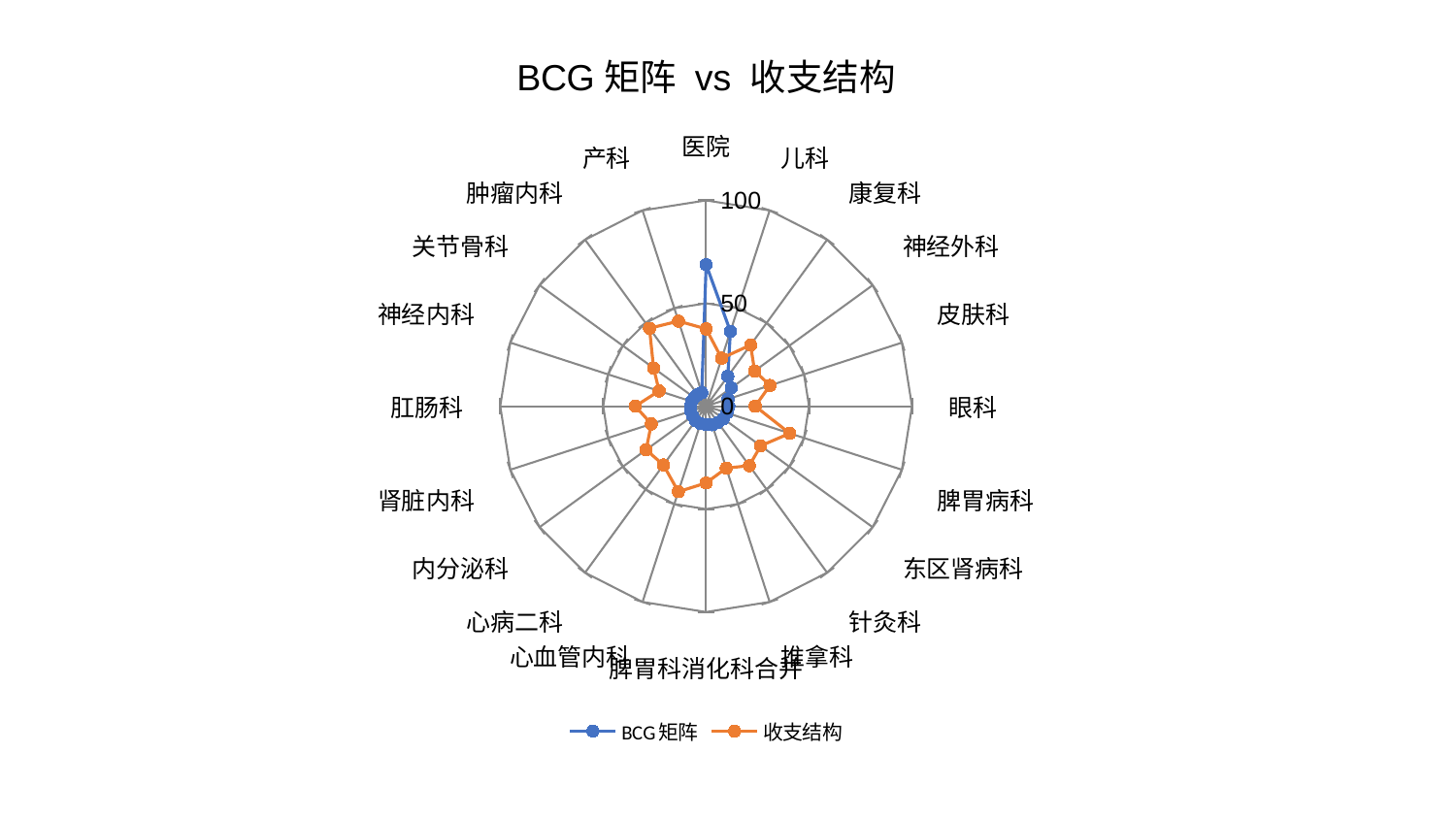

### Chart: BCG矩阵 vs 收支结构

| Category | BCG矩阵 | 收支结构 |
|---|---|---|
| 医院 | 68.7812224749006 | 37.56196978082301 |
| 儿科 | 38.2010952766688 | 24.490227871152708 |
| 康复科 | 17.943961882253827 | 36.76546494485024 |
| 神经外科 | 15.10363002862108 | 29.131459192332674 |
| 皮肤科 | 11.222353493553474 | 32.636825928087404 |
| 眼科 | 11.05108800318126 | 23.861661148232827 |
| 脾胃病科 | 10.648252202663619 | 42.715152610209856 |
| 东区肾病科 | 10.337133163918018 | 32.77916979144774 |
| 针灸科 | 9.74092467903186 | 35.74765475926236 |
| 推拿科 | 9.51352976626615 | 31.671284799669788 |
| 脾胃科消化科合并 | 8.888313474909719 | 37.31851988224649 |
| 心血管内科 | 8.849112645624947 | 43.67929981937805 |
| 心病二科 | 8.762477100294253 | 35.30185199263601 |
| 内分泌科 | 8.062639965557949 | 36.044662287050535 |
| 肾脏内科 | 7.821491425863195 | 27.965534612623568 |
| 肛肠科 | 7.562702266907679 | 34.39827013225751 |
| 神经内科 | 7.51412185612882 | 23.99472180170492 |
| 关节骨科 | 7.1619004933119985 | 31.53777877402788 |
| 肿瘤内科 | 6.891810940235967 | 46.818367619664734 |
| 产科 | 6.859037002619723 | 43.46877026265259 |
83